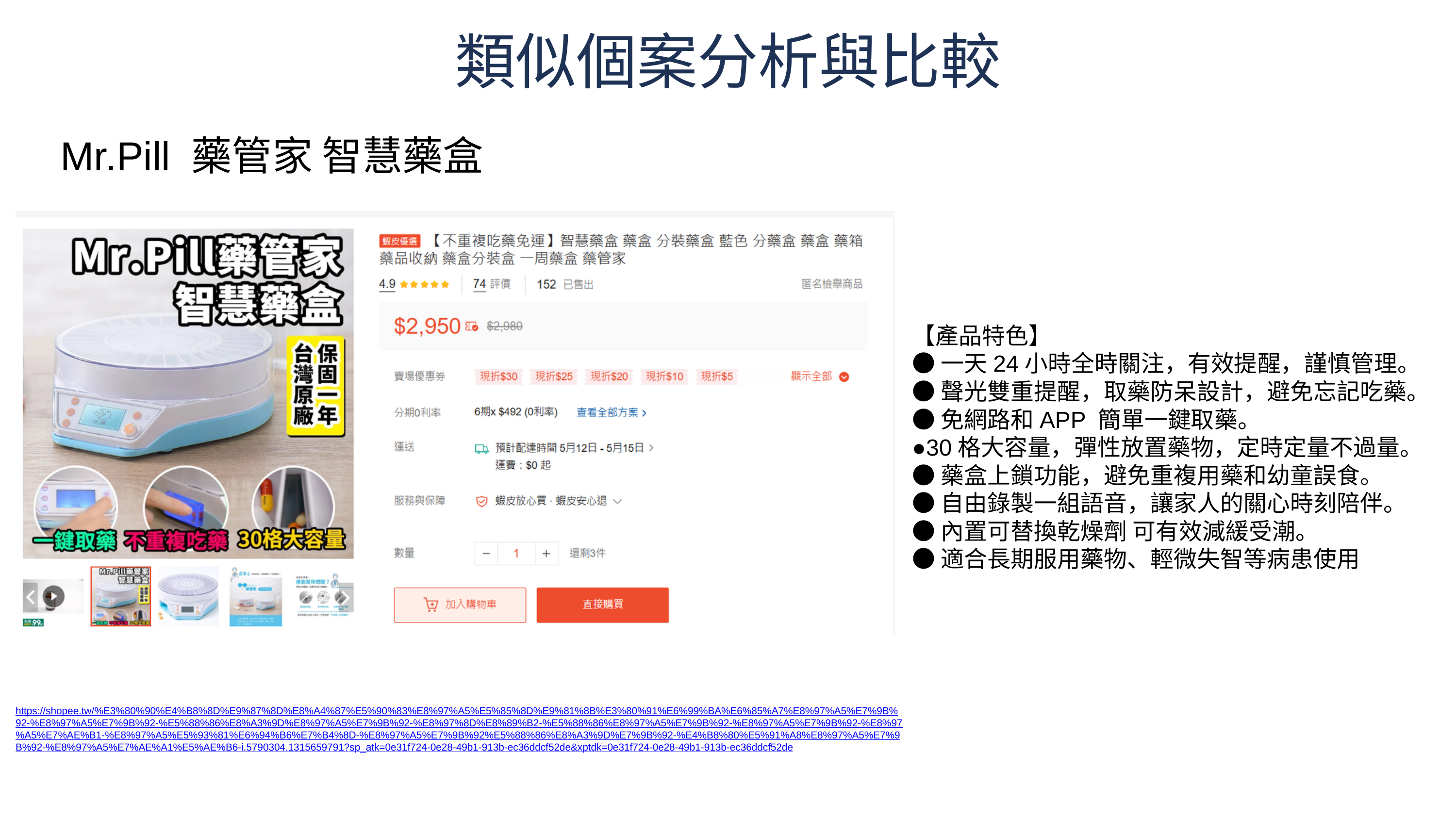

類似個案分析與比較
Mr.Pill 藥管家 智慧藥盒

【產品特色】
●一天24小時全時關注，有效提醒，謹慎管理。
●聲光雙重提醒，取藥防呆設計，避免忘記吃藥。
●免網路和APP 簡單一鍵取藥。
●30格大容量，彈性放置藥物，定時定量不過量。
●藥盒上鎖功能，避免重複用藥和幼童誤食。
●自由錄製一組語音，讓家人的關心時刻陪伴。
●內置可替換乾燥劑 可有效減緩受潮。
●適合長期服用藥物、輕微失智等病患使用
https://shopee.tw/%E3%80%90%E4%B8%8D%E9%87%8D%E8%A4%87%E5%90%83%E8%97%A5%E5%85%8D%E9%81%8B%E3%80%91%E6%99%BA%E6%85%A7%E8%97%A5%E7%9B%92-%E8%97%A5%E7%9B%92-%E5%88%86%E8%A3%9D%E8%97%A5%E7%9B%92-%E8%97%8D%E8%89%B2-%E5%88%86%E8%97%A5%E7%9B%92-%E8%97%A5%E7%9B%92-%E8%97%A5%E7%AE%B1-%E8%97%A5%E5%93%81%E6%94%B6%E7%B4%8D-%E8%97%A5%E7%9B%92%E5%88%86%E8%A3%9D%E7%9B%92-%E4%B8%80%E5%91%A8%E8%97%A5%E7%9B%92-%E8%97%A5%E7%AE%A1%E5%AE%B6-i.5790304.1315659791?sp_atk=0e31f724-0e28-49b1-913b-ec36ddcf52de&xptdk=0e31f724-0e28-49b1-913b-ec36ddcf52de